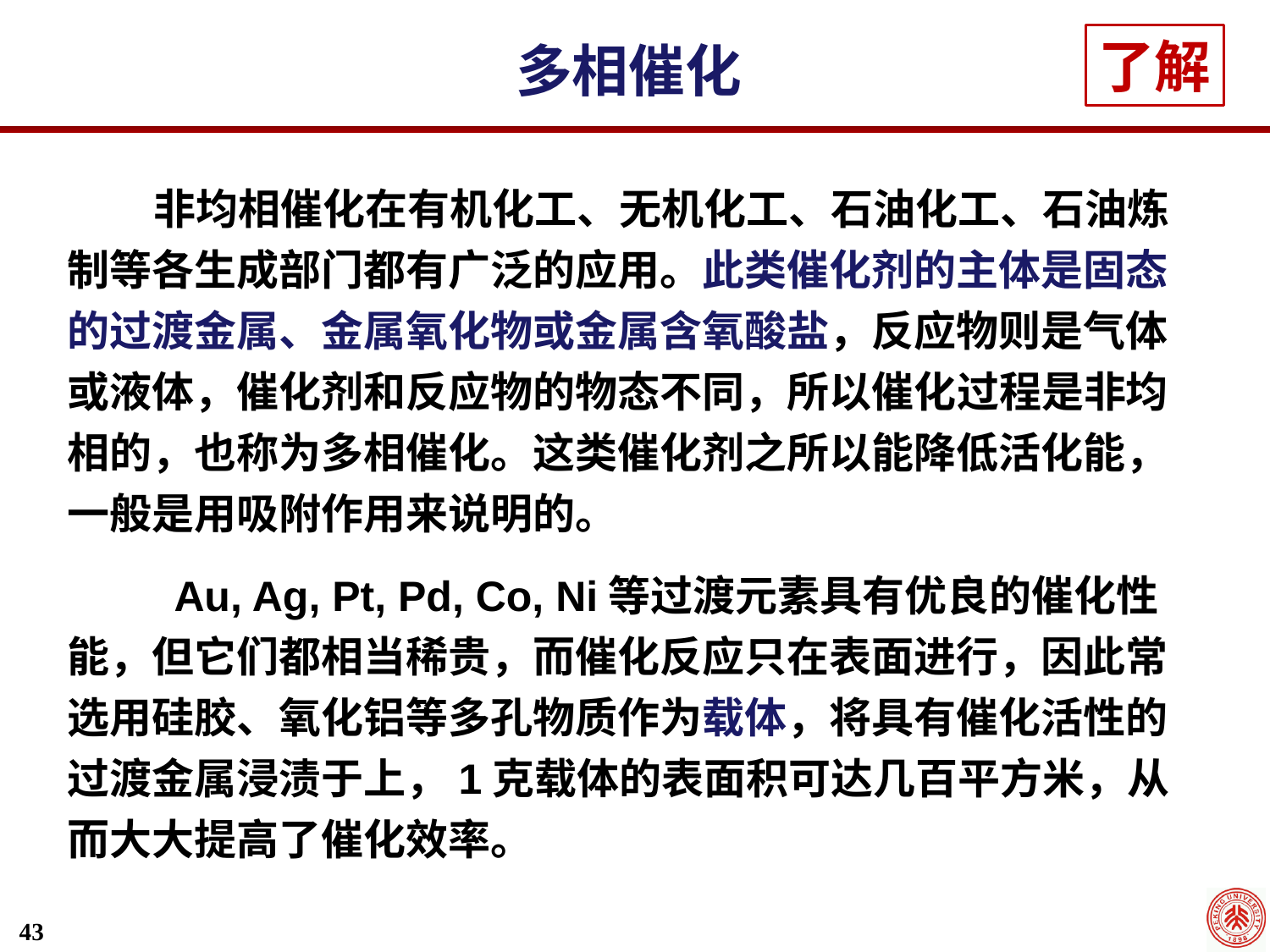

多相催化
了解

        非均相催化在有机化工、无机化工、石油化工、石油炼制等各生成部门都有广泛的应用。此类催化剂的主体是固态的过渡金属、金属氧化物或金属含氧酸盐，反应物则是气体或液体，催化剂和反应物的物态不同，所以催化过程是非均相的，也称为多相催化。这类催化剂之所以能降低活化能，一般是用吸附作用来说明的。
         Au, Ag, Pt, Pd, Co, Ni等过渡元素具有优良的催化性能，但它们都相当稀贵，而催化反应只在表面进行，因此常选用硅胶、氧化铝等多孔物质作为载体，将具有催化活性的过渡金属浸渍于上，1克载体的表面积可达几百平方米，从而大大提高了催化效率。
43